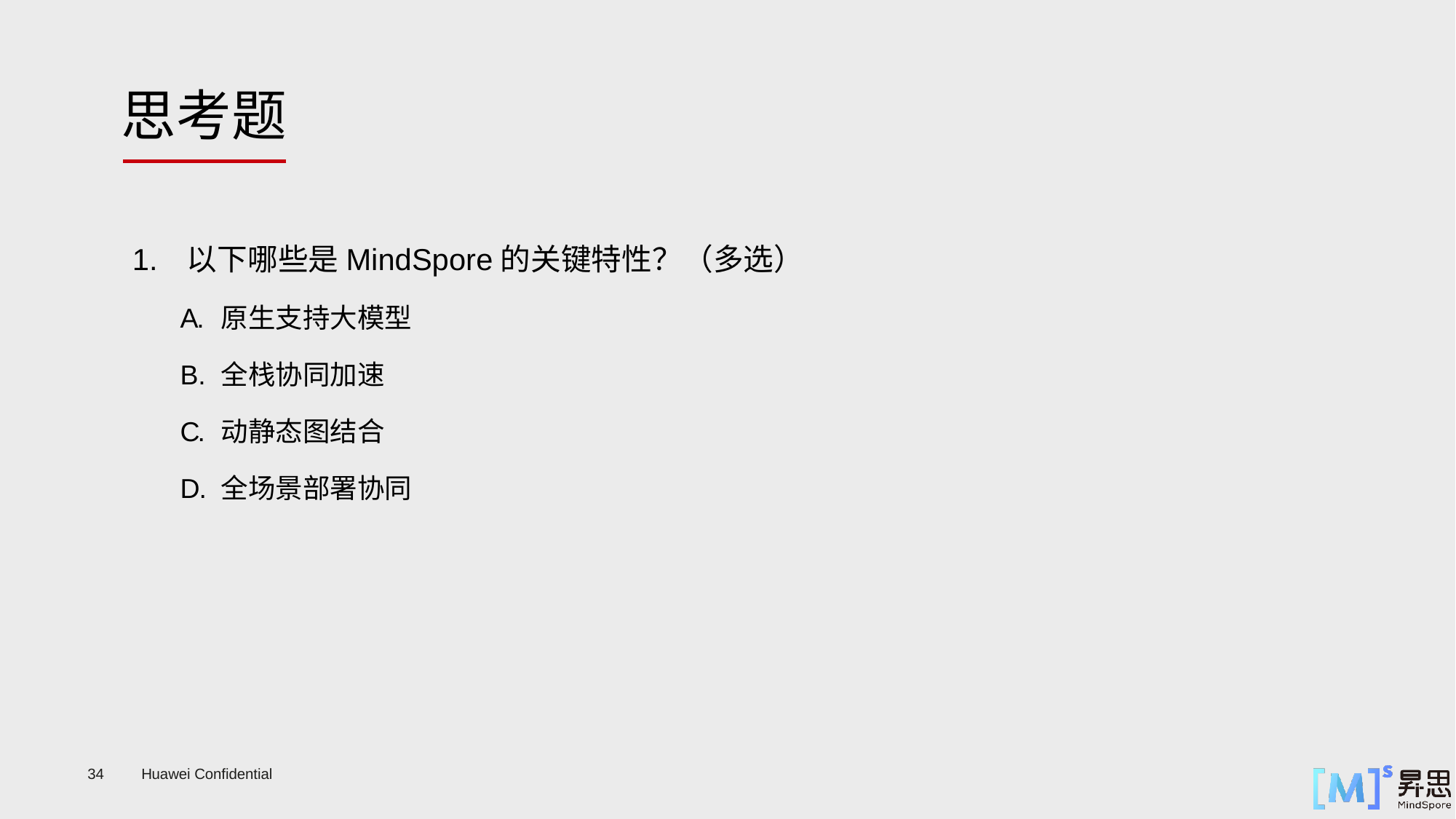

以下哪些是MindSpore的关键特性？（多选）
原生支持大模型
全栈协同加速
动静态图结合
全场景部署协同